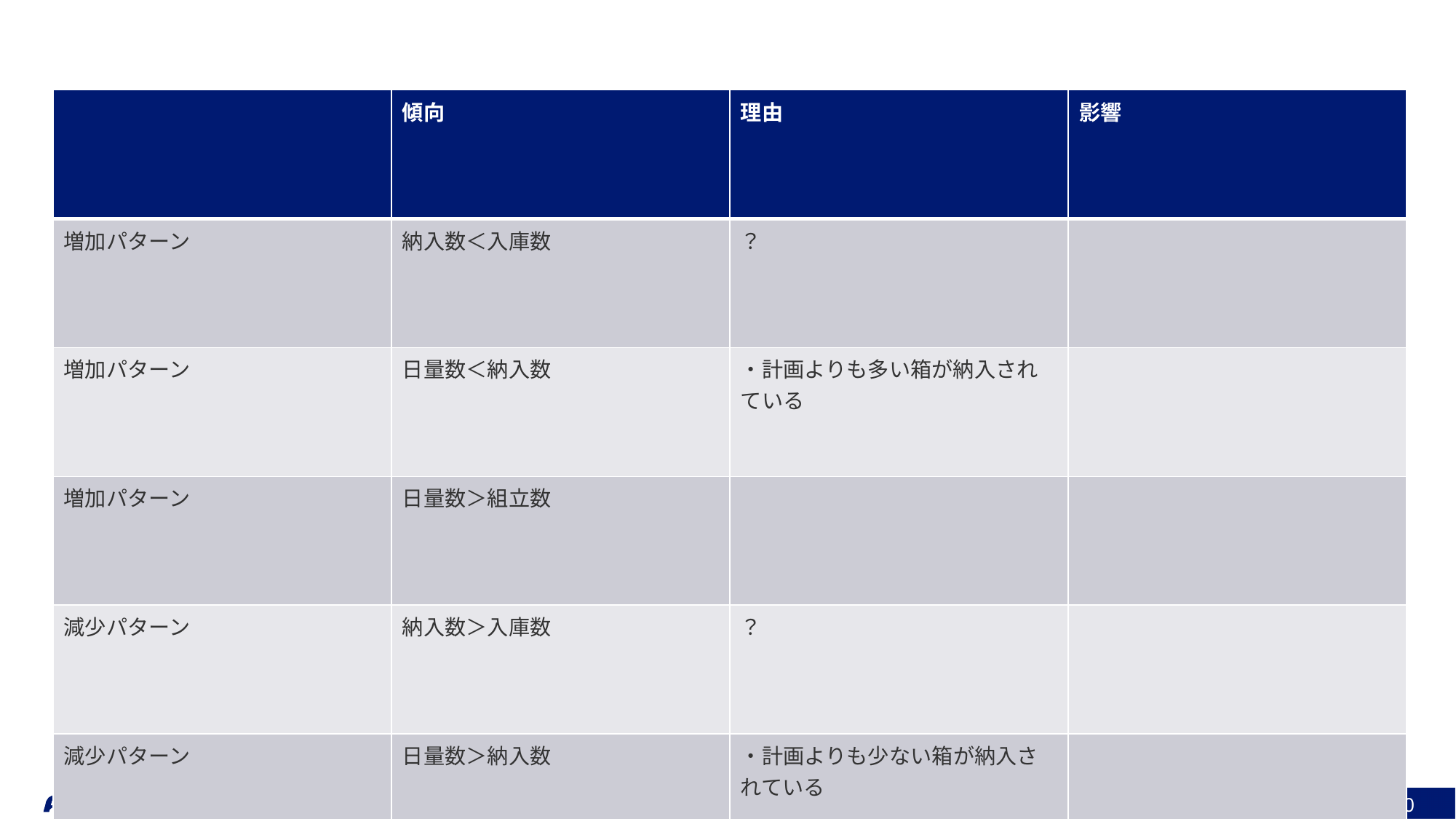

|  | 傾向 | 理由 | 影響 |
| --- | --- | --- | --- |
| 増加パターン | 納入数＜入庫数 | ？ |  |
| 増加パターン | 日量数＜納入数 | ・計画よりも多い箱が納入されている |  |
| 増加パターン | 日量数＞組立数 |  |  |
| 減少パターン | 納入数＞入庫数 | ？ |  |
| 減少パターン | 日量数＞納入数 | ・計画よりも少ない箱が納入されている |  |

2023年 10月 25日